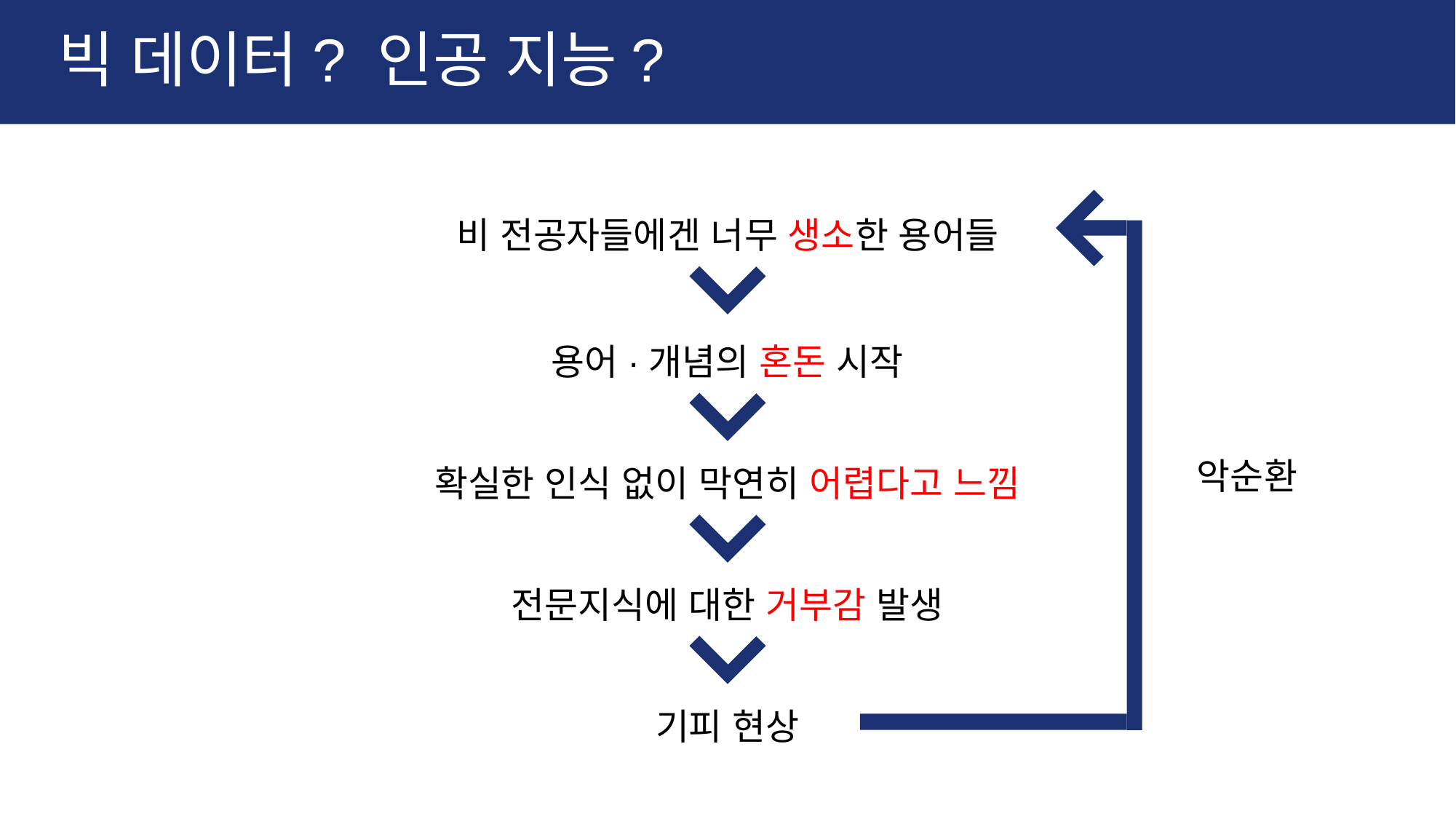

# 빅 데이터? 인공 지능?
비 전공자들에겐 너무 생소한 용어들

용어 ∙ 개념의 혼돈 시작

확실한 인식 없이 막연히 어렵다고 느낌
악순환

전문지식에 대한 거부감 발생

기피 현상